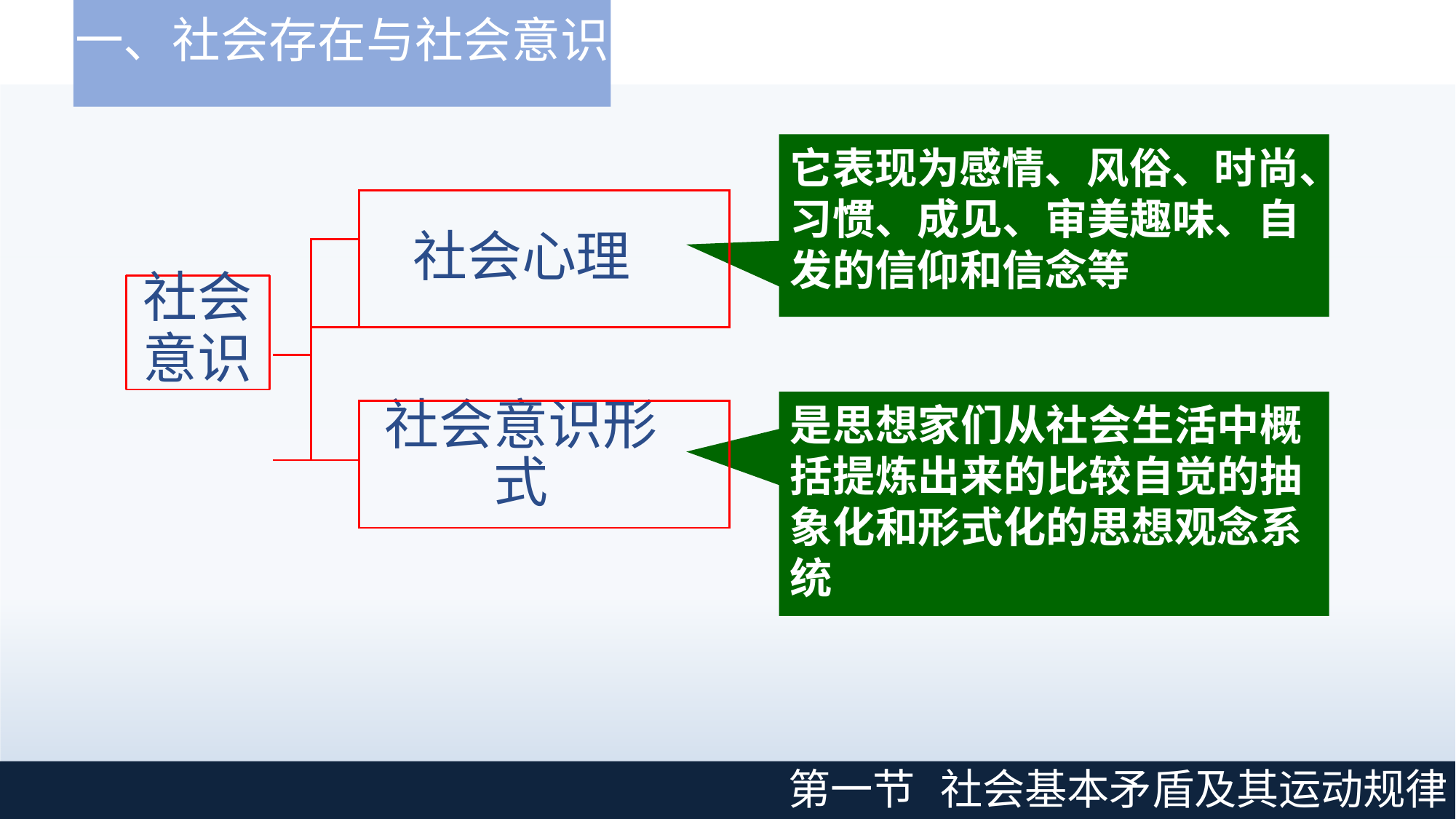

# 一、社会存在与社会意识

它表现为感情、风俗、时尚、 习惯、成见、审美趣味、自 发的信仰和信念等
|  |  | 社会心理 |
| --- | --- | --- |
|  |  |  |
|  |  |  |
|  |  |  |
|  |  | 社会意识形式 |
|  |  |  |
社会
意识

是思想家们从社会生活中概 括提炼出来的比较自觉的抽 象化和形式化的思想观念系 统
第一节
社会基本矛盾及其运动规律